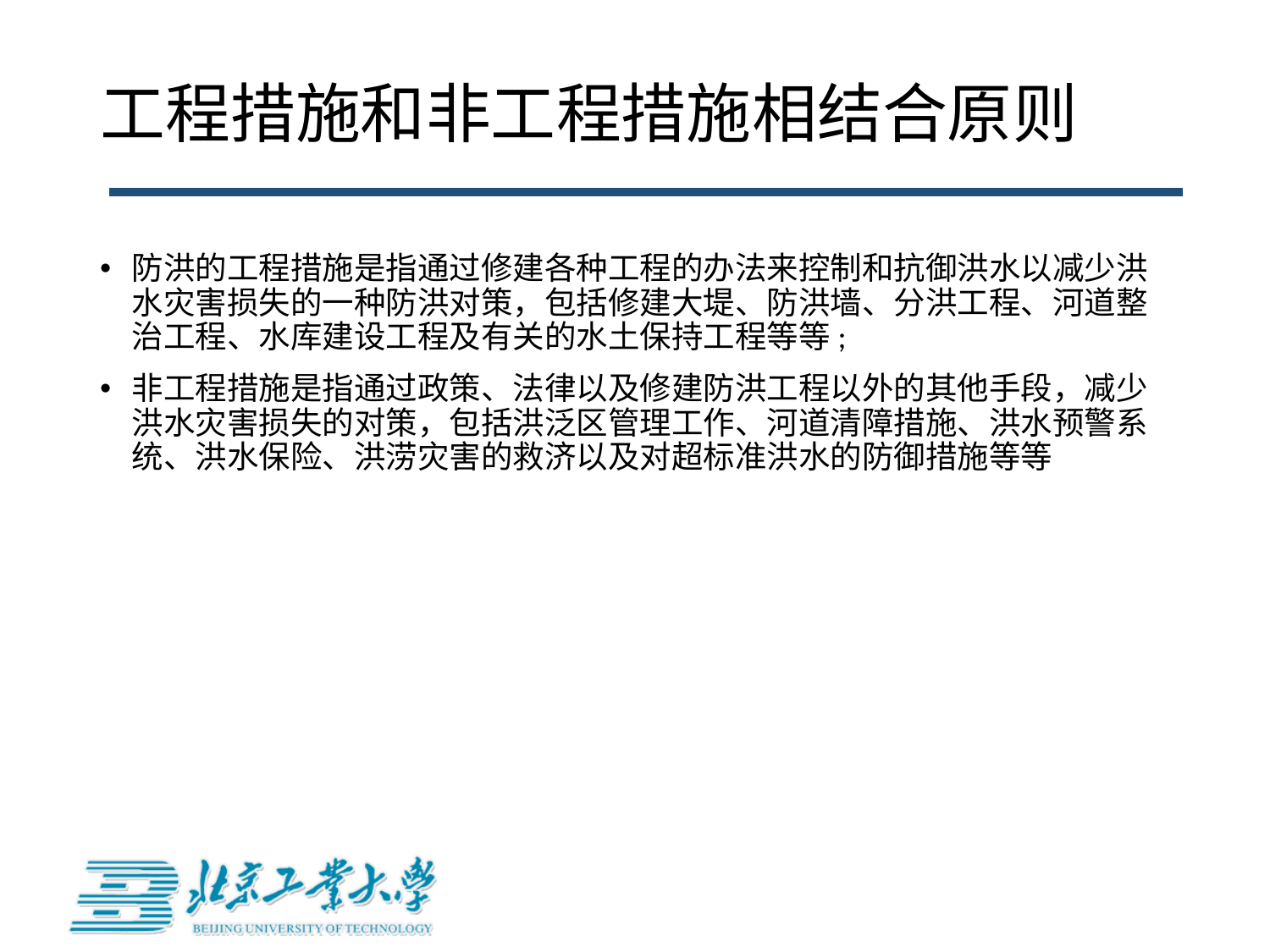

# 工程措施和非工程措施相结合原则
防洪的工程措施是指通过修建各种工程的办法来控制和抗御洪水以减少洪水灾害损失的一种防洪对策，包括修建大堤、防洪墙、分洪工程、河道整治工程、水库建设工程及有关的水土保持工程等等;
非工程措施是指通过政策、法律以及修建防洪工程以外的其他手段，减少洪水灾害损失的对策，包括洪泛区管理工作、河道清障措施、洪水预警系统、洪水保险、洪涝灾害的救济以及对超标准洪水的防御措施等等